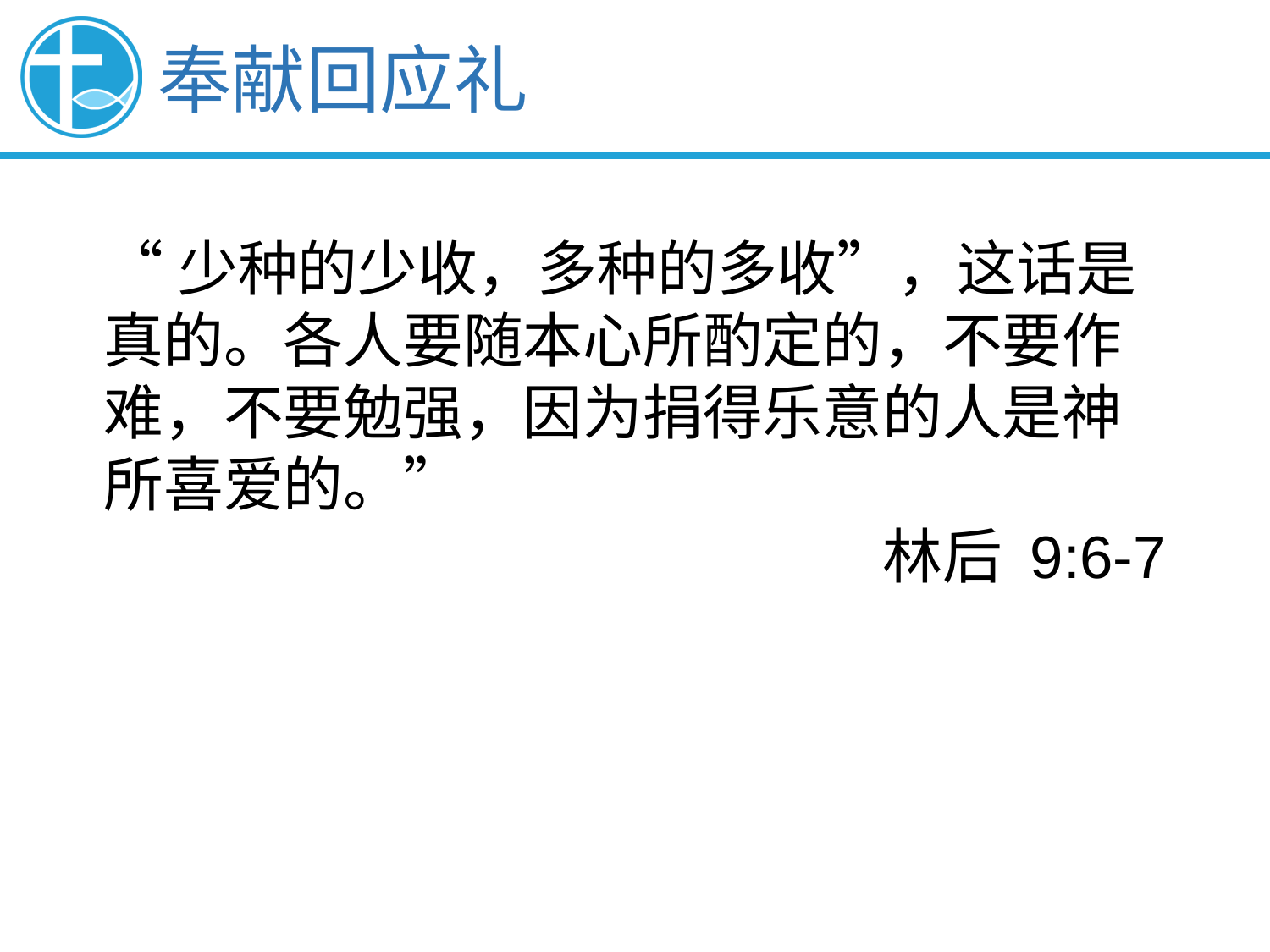

奉献回应礼
“少种的少收，多种的多收”，这话是真的。各人要随本心所酌定的，不要作难，不要勉强，因为捐得乐意的人是神所喜爱的。”
林后 9:6-7